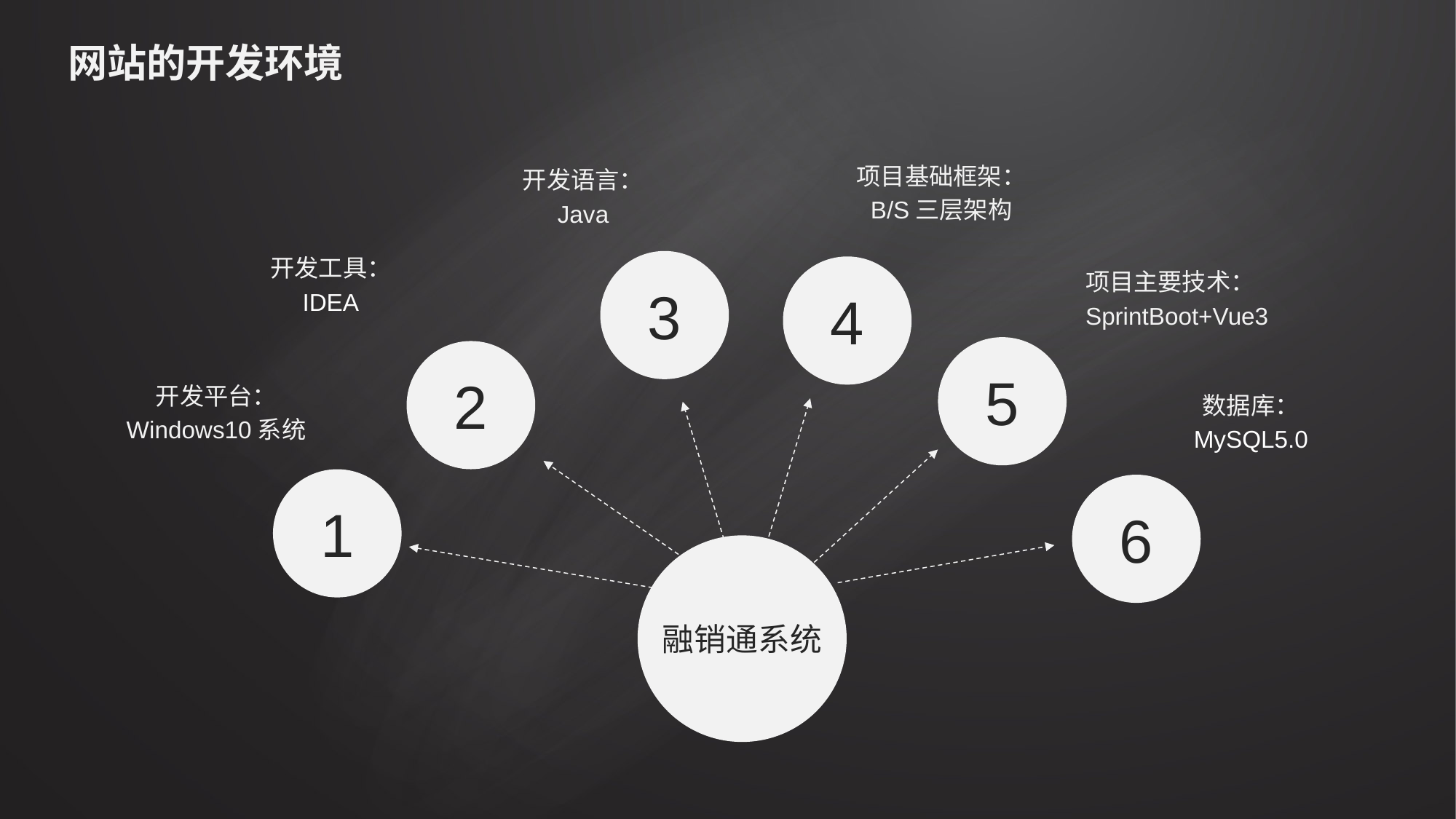

# 网站的开发环境
项目基础框架：
B/S三层架构
开发语言：
Java
开发工具：
IDEA
项目主要技术：
SprintBoot+Vue3
开发平台：
Windows10系统
数据库：
MySQL5.0
3
4
5
2

1
6
融销通系统